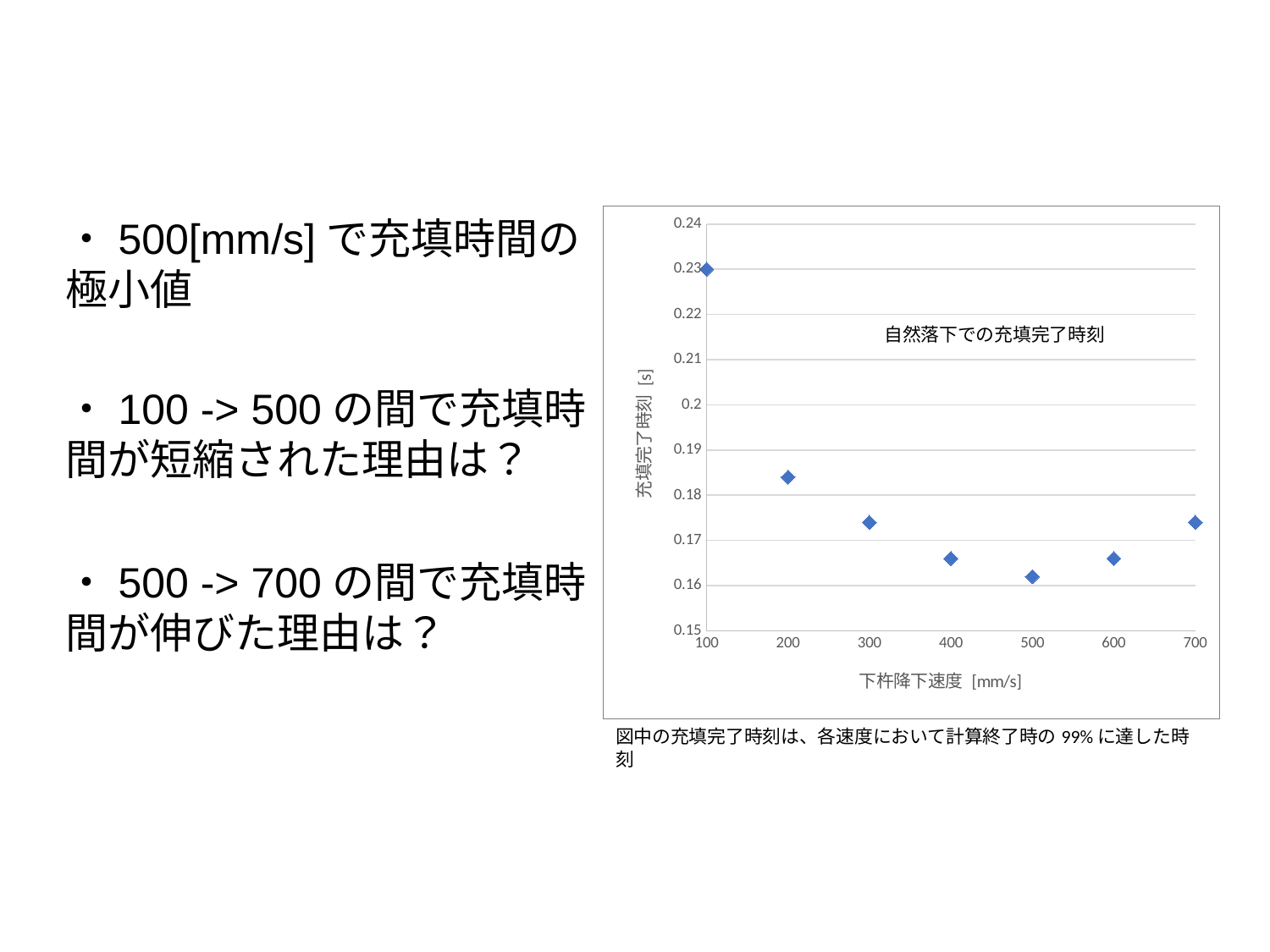

・500[mm/s]で充填時間の極小値

### Chart

| Category |  |  |
|---|---|---|
自然落下での充填完了時刻
・100 -> 500の間で充填時間が短縮された理由は？
・500 -> 700の間で充填時間が伸びた理由は？
図中の充填完了時刻は、各速度において計算終了時の99%に達した時刻